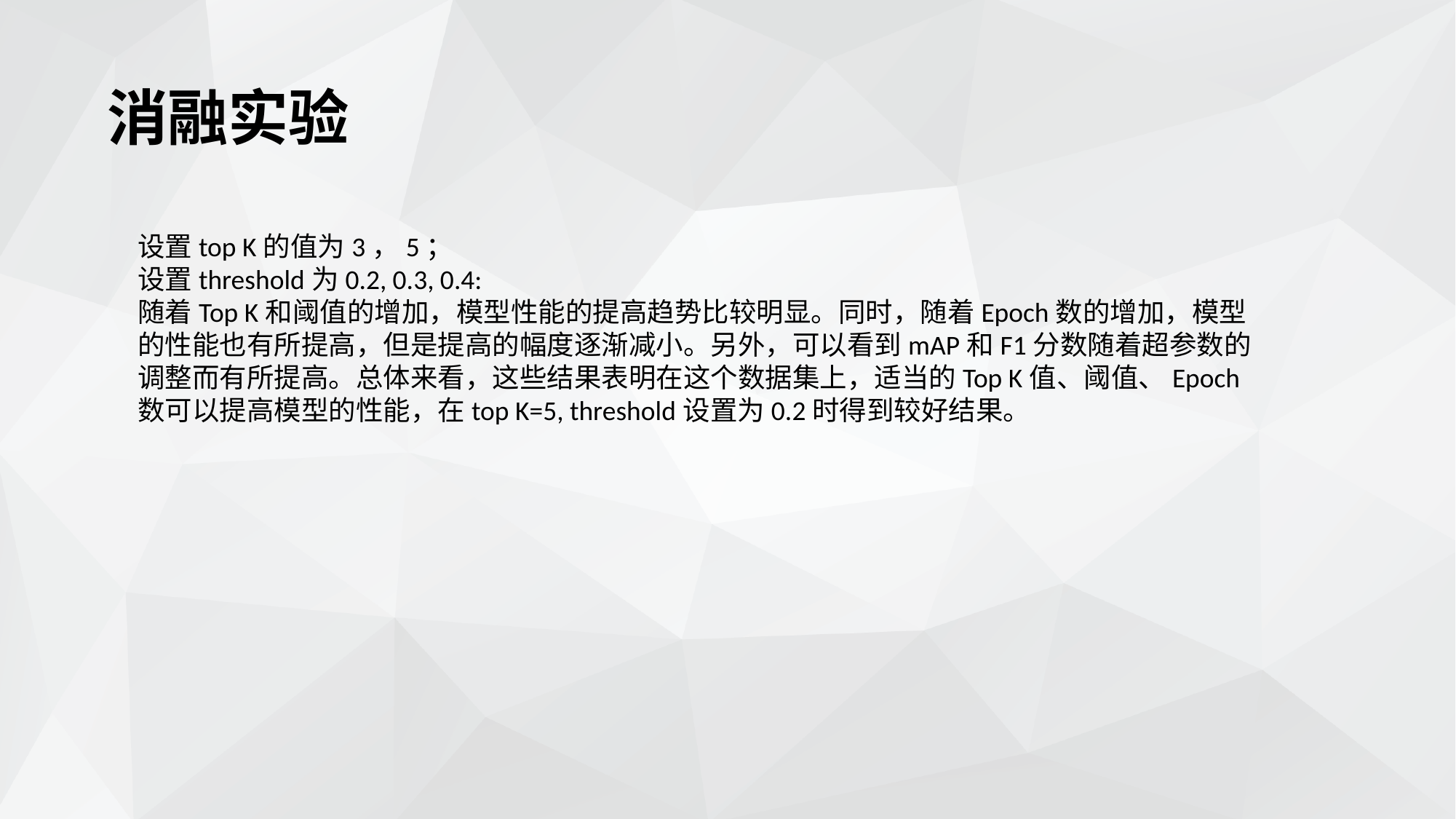

消融实验
设置top K的值为3，5；
设置threshold为0.2, 0.3, 0.4:
随着Top K和阈值的增加，模型性能的提高趋势比较明显。同时，随着Epoch数的增加，模型的性能也有所提高，但是提高的幅度逐渐减小。另外，可以看到mAP和F1分数随着超参数的调整而有所提高。总体来看，这些结果表明在这个数据集上，适当的Top K值、阈值、Epoch数可以提高模型的性能，在top K=5, threshold设置为0.2时得到较好结果。